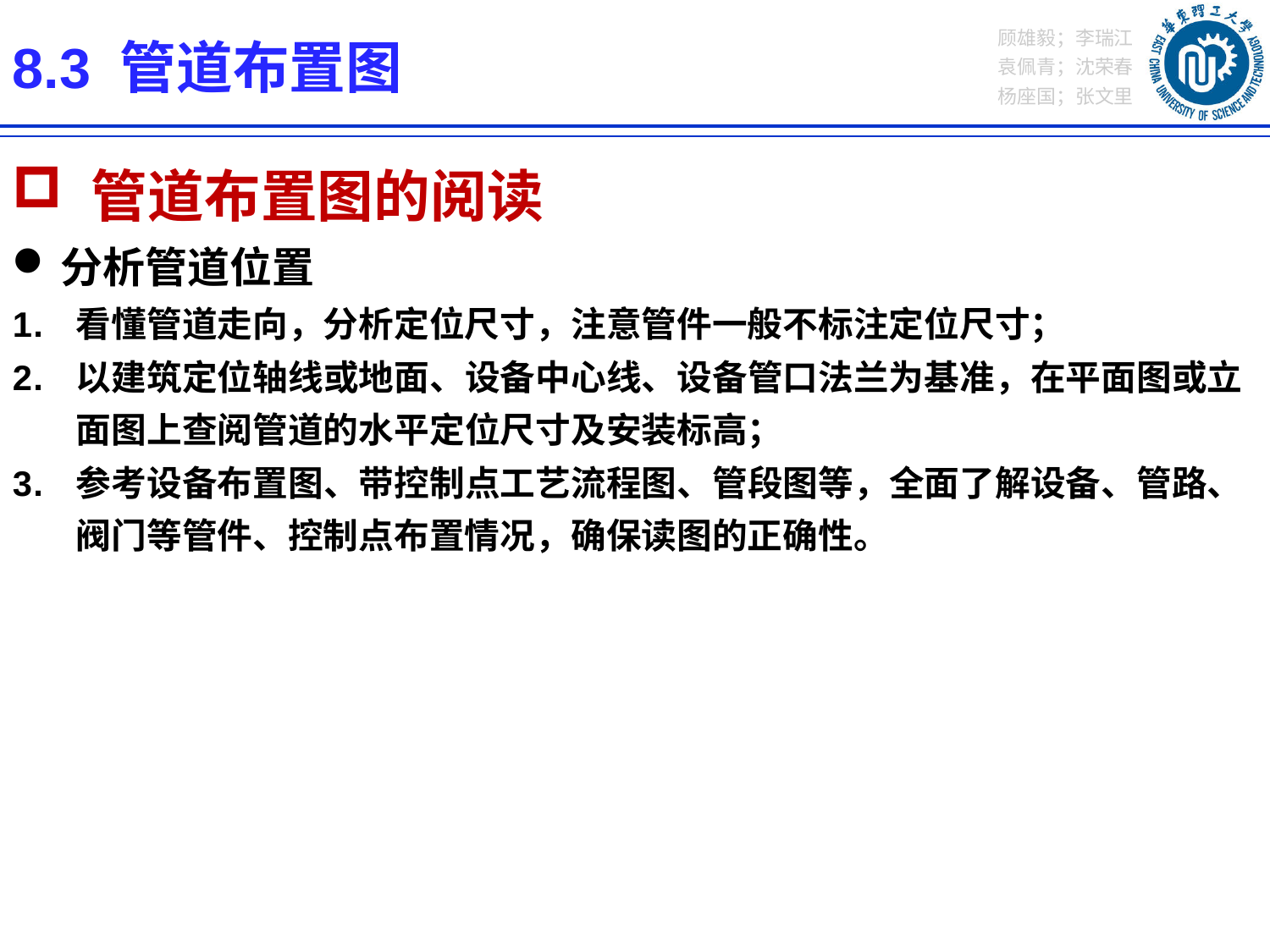

8.3 管道布置图
 管道布置图的阅读
分析管道位置
看懂管道走向，分析定位尺寸，注意管件一般不标注定位尺寸；
以建筑定位轴线或地面、设备中心线、设备管口法兰为基准，在平面图或立面图上查阅管道的水平定位尺寸及安装标高；
参考设备布置图、带控制点工艺流程图、管段图等，全面了解设备、管路、阀门等管件、控制点布置情况，确保读图的正确性。